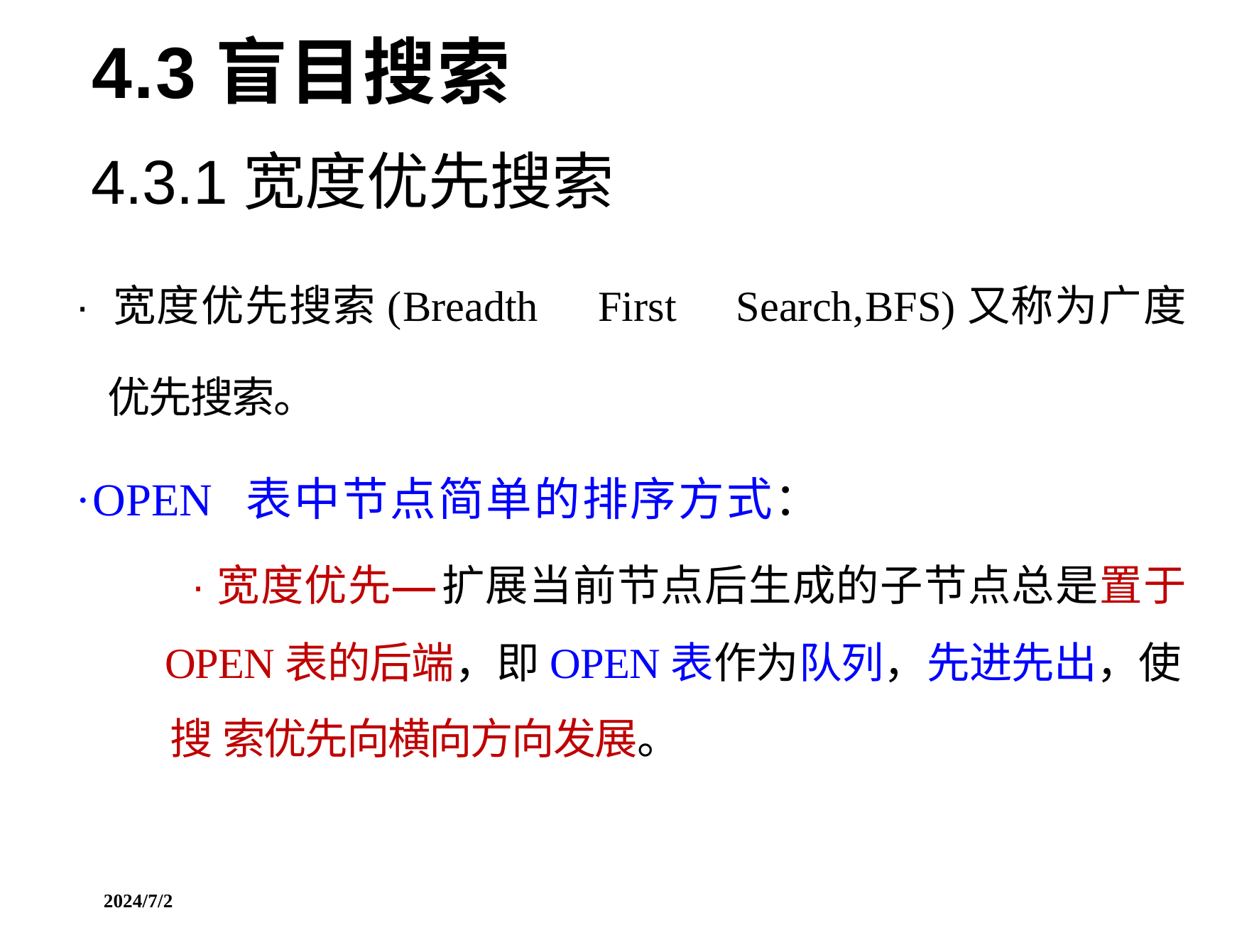

4.3盲目搜索
4.3.1宽度优先搜索

· 宽度优先搜索(Breadth     First     Search,BFS)又称为广度

优先搜索。

·OPEN 表中节点简单的排序方式：

·宽度优先   扩展当前节点后生成的子节点总是置于
OPEN表的后端，即OPEN表作为队列，先进先出，使搜 索优先向横向方向发展。

2024/7/2